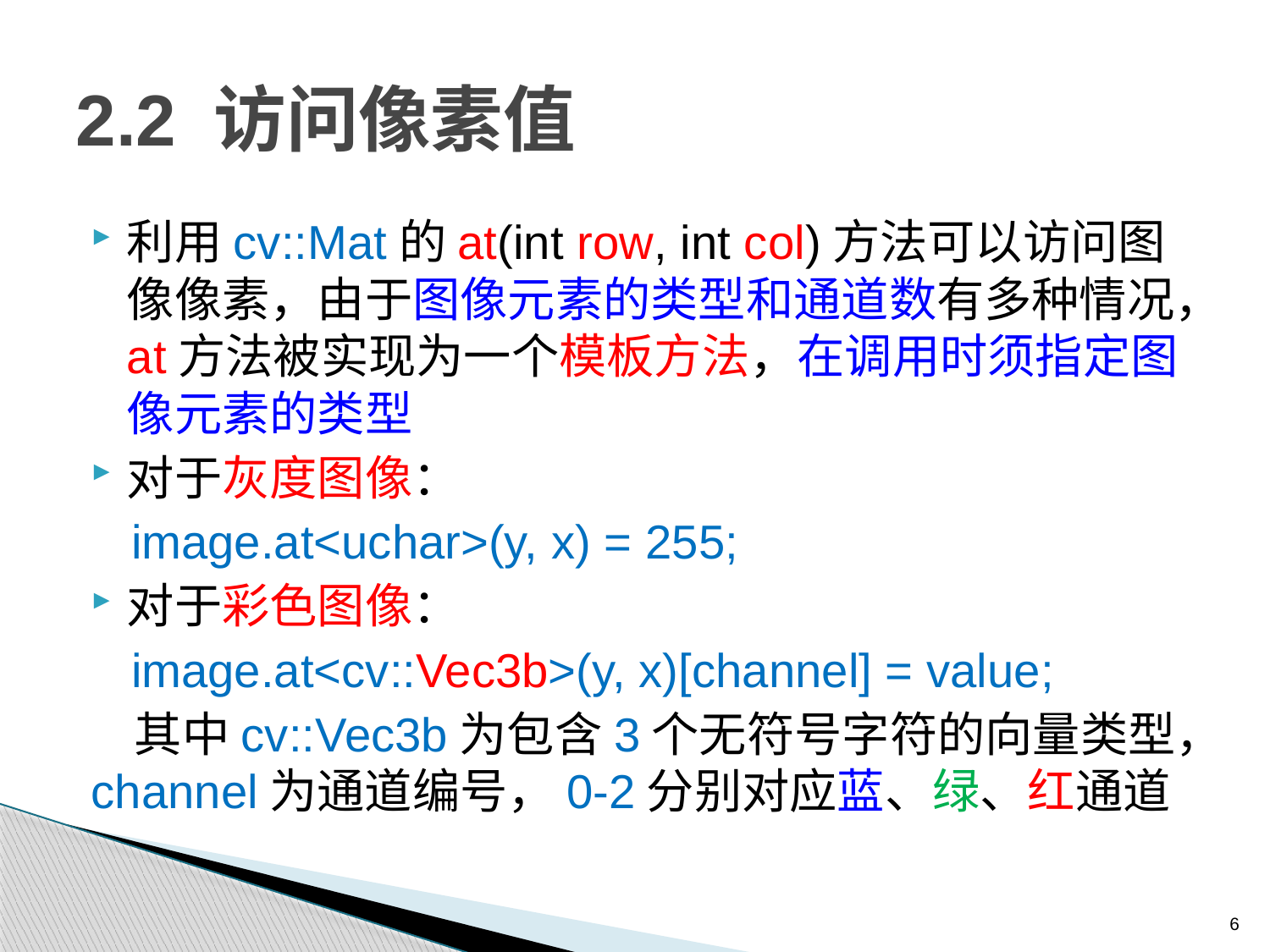

# 2.2 访问像素值
利用cv::Mat的at(int row, int col)方法可以访问图像像素，由于图像元素的类型和通道数有多种情况，at方法被实现为一个模板方法，在调用时须指定图像元素的类型
对于灰度图像：
   image.at<uchar>(y, x) = 255;
对于彩色图像：
   image.at<cv::Vec3b>(y, x)[channel] = value;
   其中cv::Vec3b为包含3个无符号字符的向量类型，channel为通道编号，0-2分别对应蓝、绿、红通道
6